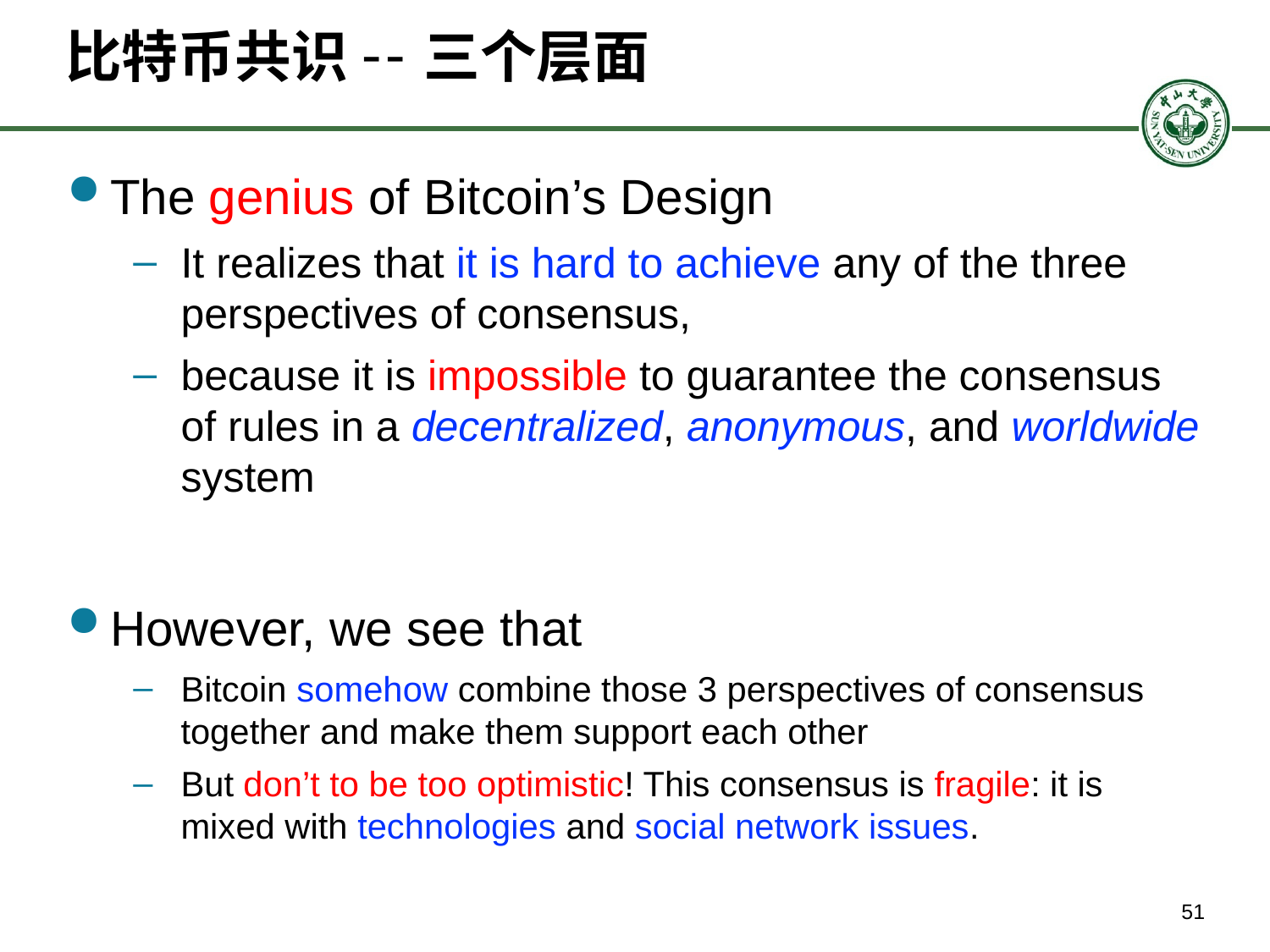

# 比特币共识--三个层面
The genius of Bitcoin’s Design
It realizes that it is hard to achieve any of the three perspectives of consensus,
because it is impossible to guarantee the consensus of rules in a decentralized, anonymous, and worldwide system

However, we see that
Bitcoin somehow combine those 3 perspectives of consensus together and make them support each other
But don’t to be too optimistic! This consensus is fragile: it is mixed with technologies and social network issues.